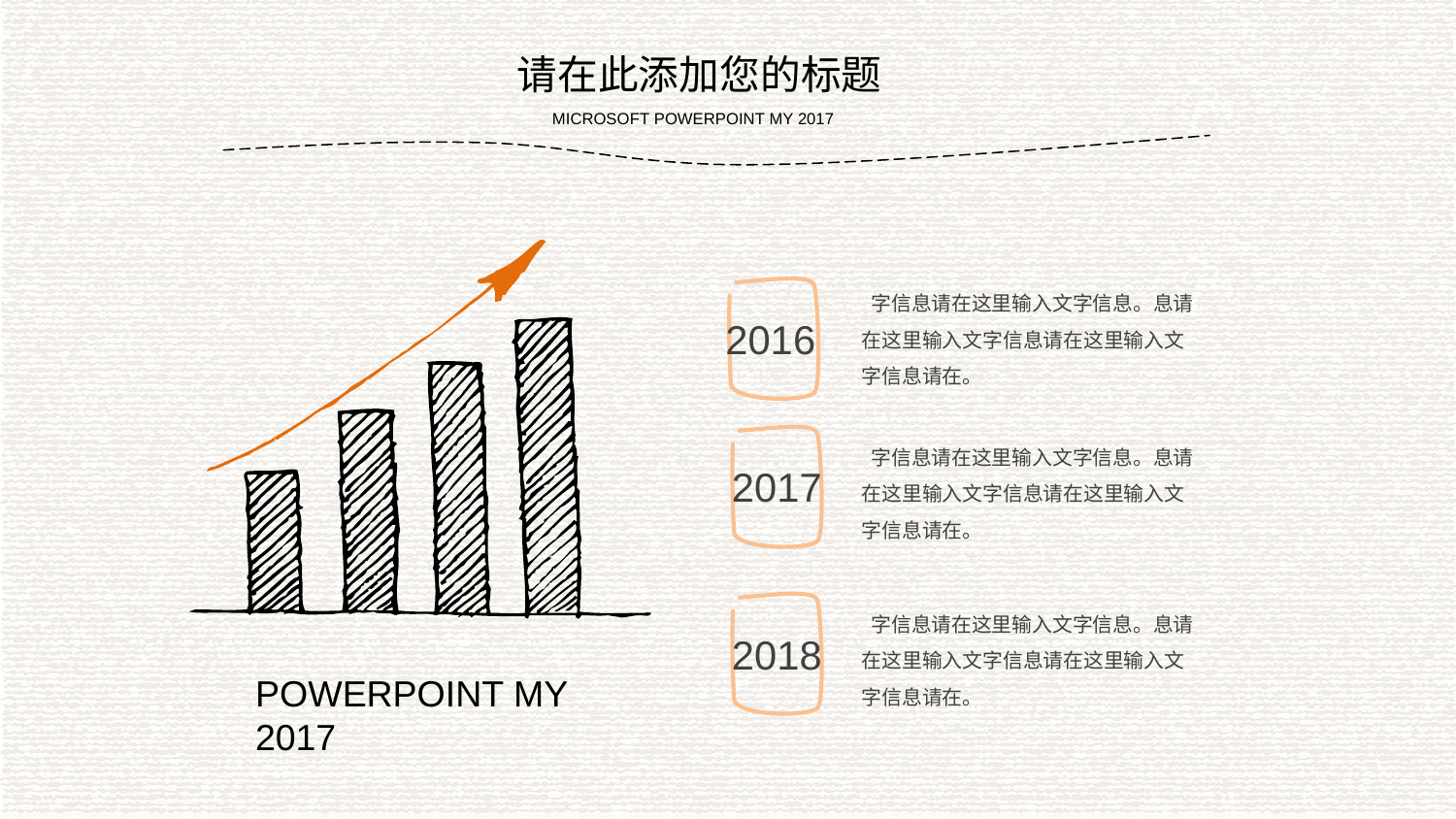

请在此添加您的标题
MICROSOFT POWERPOINT MY 2017

 字信息请在这里输入文字信息。息请在这里输入文字信息请在这里输入文字信息请在。

2016
 字信息请在这里输入文字信息。息请在这里输入文字信息请在这里输入文字信息请在。

2017
 字信息请在这里输入文字信息。息请在这里输入文字信息请在这里输入文字信息请在。

2018
POWERPOINT MY 2017